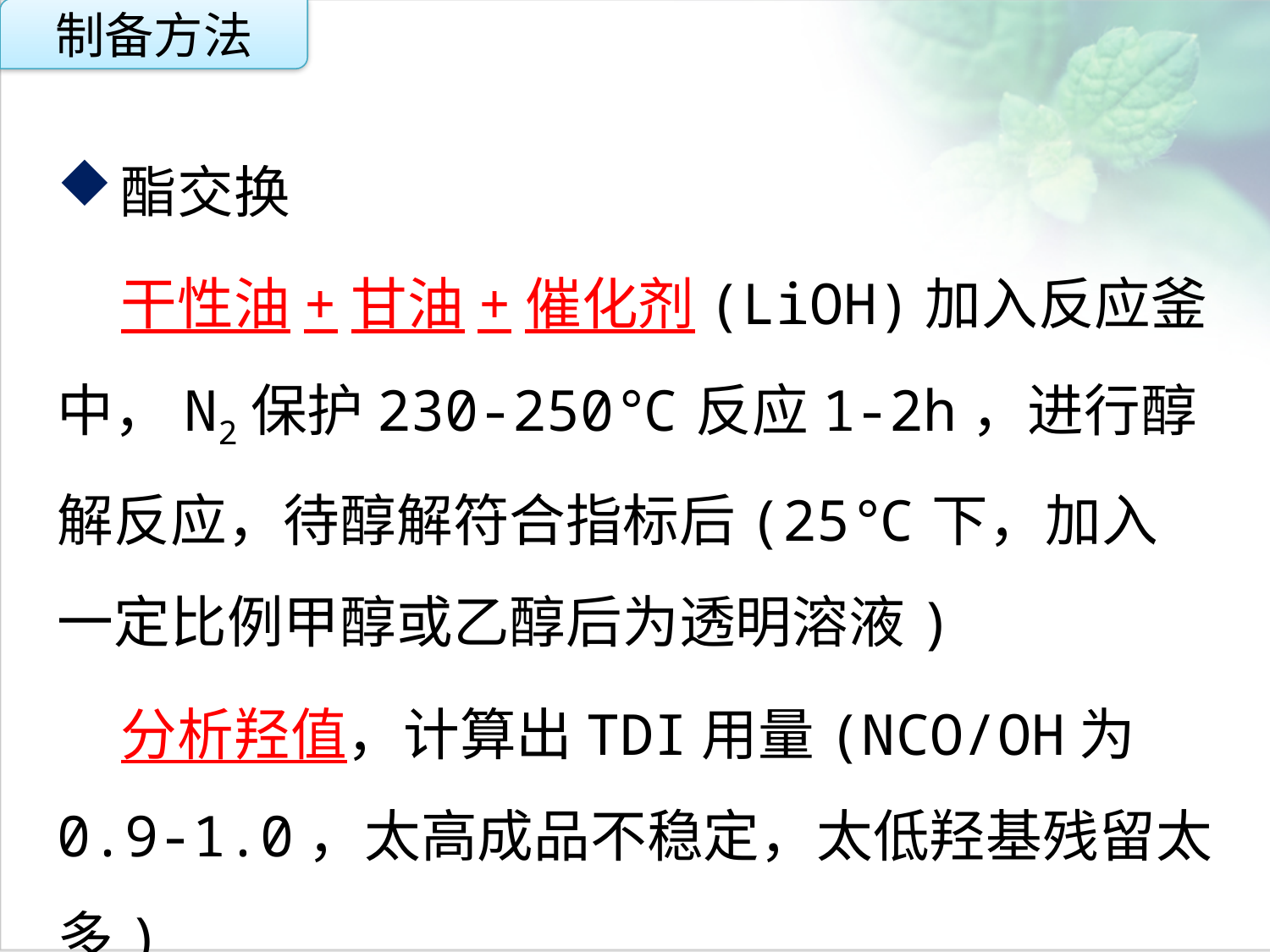

制备方法
酯交换
干性油+甘油+催化剂(LiOH)加入反应釜中，N2保护230-250℃反应1-2h，进行醇解反应，待醇解符合指标后(25℃下，加入一定比例甲醇或乙醇后为透明溶液)
分析羟值，计算出TDI用量(NCO/OH为0.9-1.0，太高成品不稳定，太低羟基残留太多)
点击添加文本
点击添加文本
点击添加文本
点击添加文本